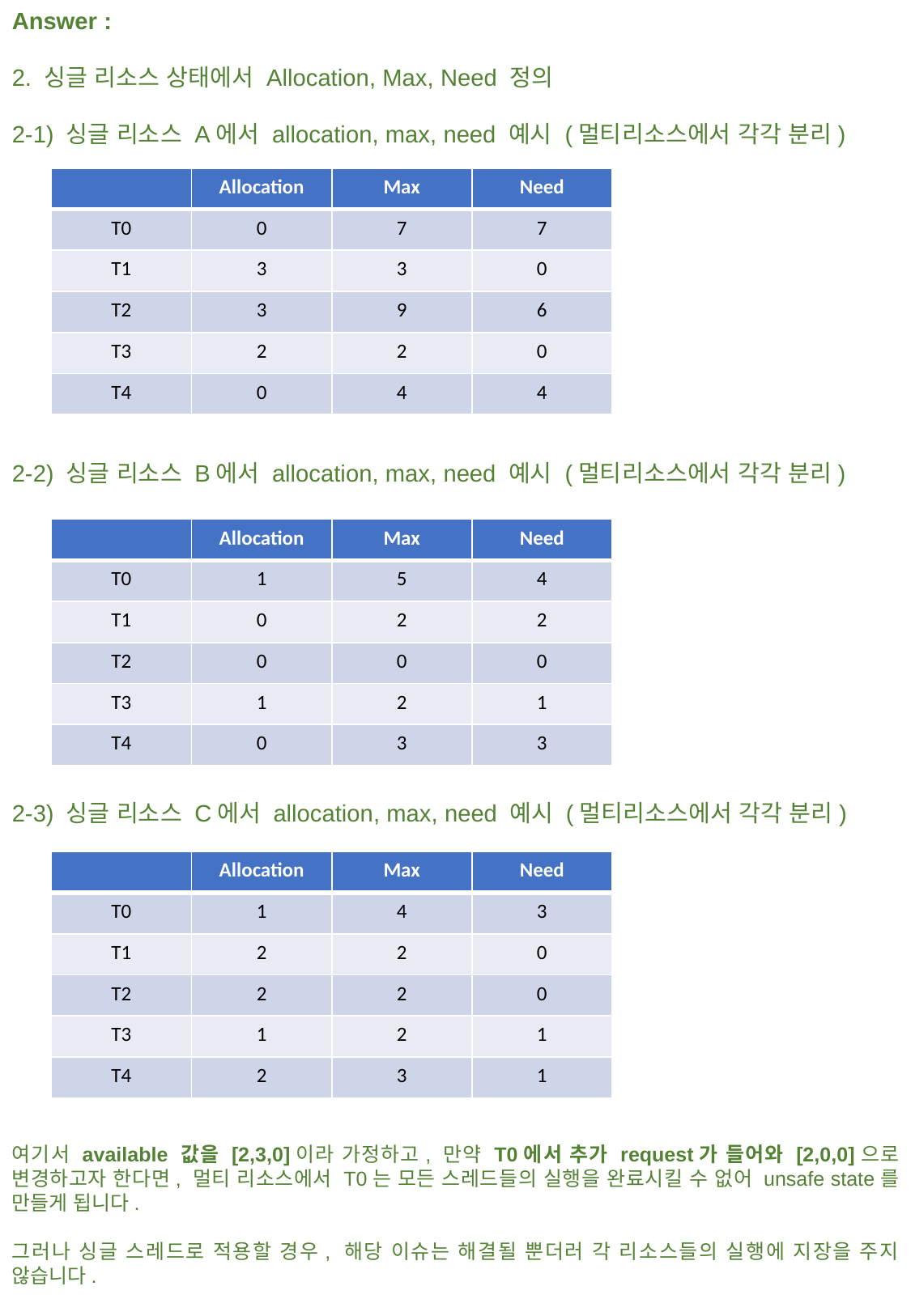

Answer :

2. 싱글 리소스 상태에서 Allocation, Max, Need 정의

2-1) 싱글 리소스 A에서 allocation, max, need 예시 (멀티리소스에서 각각 분리)

2-2) 싱글 리소스 B에서 allocation, max, need 예시 (멀티리소스에서 각각 분리)

2-3) 싱글 리소스 C에서 allocation, max, need 예시 (멀티리소스에서 각각 분리)
|  | Allocation | Max | Need |
| --- | --- | --- | --- |
| T0 | 0 | 7 | 7 |
| T1 | 3 | 3 | 0 |
| T2 | 3 | 9 | 6 |
| T3 | 2 | 2 | 0 |
| T4 | 0 | 4 | 4 |
|  | Allocation | Max | Need |
| --- | --- | --- | --- |
| T0 | 1 | 5 | 4 |
| T1 | 0 | 2 | 2 |
| T2 | 0 | 0 | 0 |
| T3 | 1 | 2 | 1 |
| T4 | 0 | 3 | 3 |
|  | Allocation | Max | Need |
| --- | --- | --- | --- |
| T0 | 1 | 4 | 3 |
| T1 | 2 | 2 | 0 |
| T2 | 2 | 2 | 0 |
| T3 | 1 | 2 | 1 |
| T4 | 2 | 3 | 1 |
여기서 available 값을 [2,3,0]이라 가정하고, 만약 T0에서 추가 request가 들어와 [2,0,0]으로 변경하고자 한다면, 멀티 리소스에서 T0는 모든 스레드들의 실행을 완료시킬 수 없어 unsafe state를 만들게 됩니다.

그러나 싱글 스레드로 적용할 경우, 해당 이슈는 해결될 뿐더러 각 리소스들의 실행에 지장을 주지 않습니다.